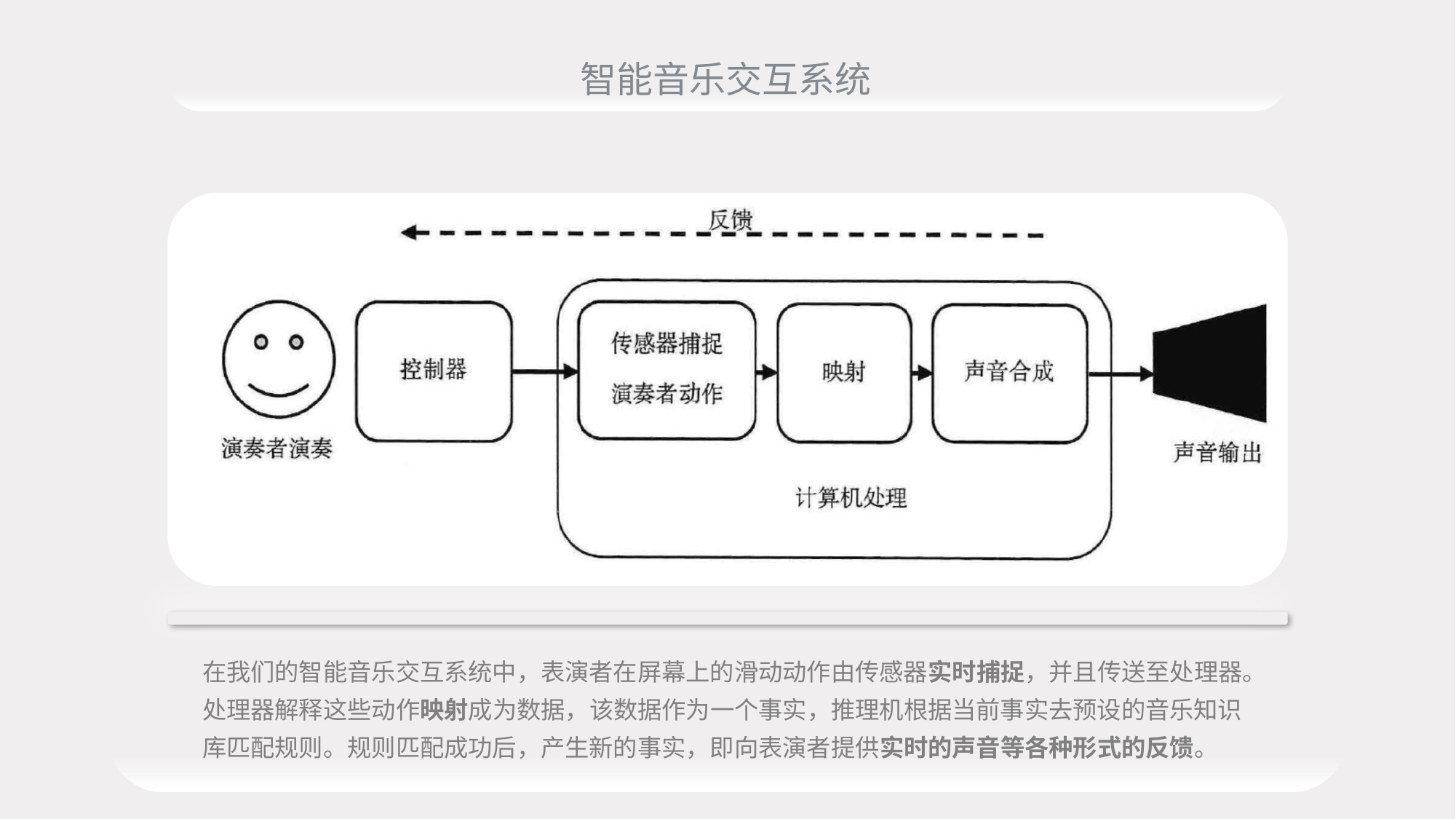

智能音乐交互系统

在我们的智能音乐交互系统中，表演者在屏幕上的滑动动作由传感器实时捕捉，并且传送至处理器。处理器解释这些动作映射成为数据，该数据作为一个事实，推理机根据当前事实去预设的音乐知识库匹配规则。规则匹配成功后，产生新的事实，即向表演者提供实时的声音等各种形式的反馈。